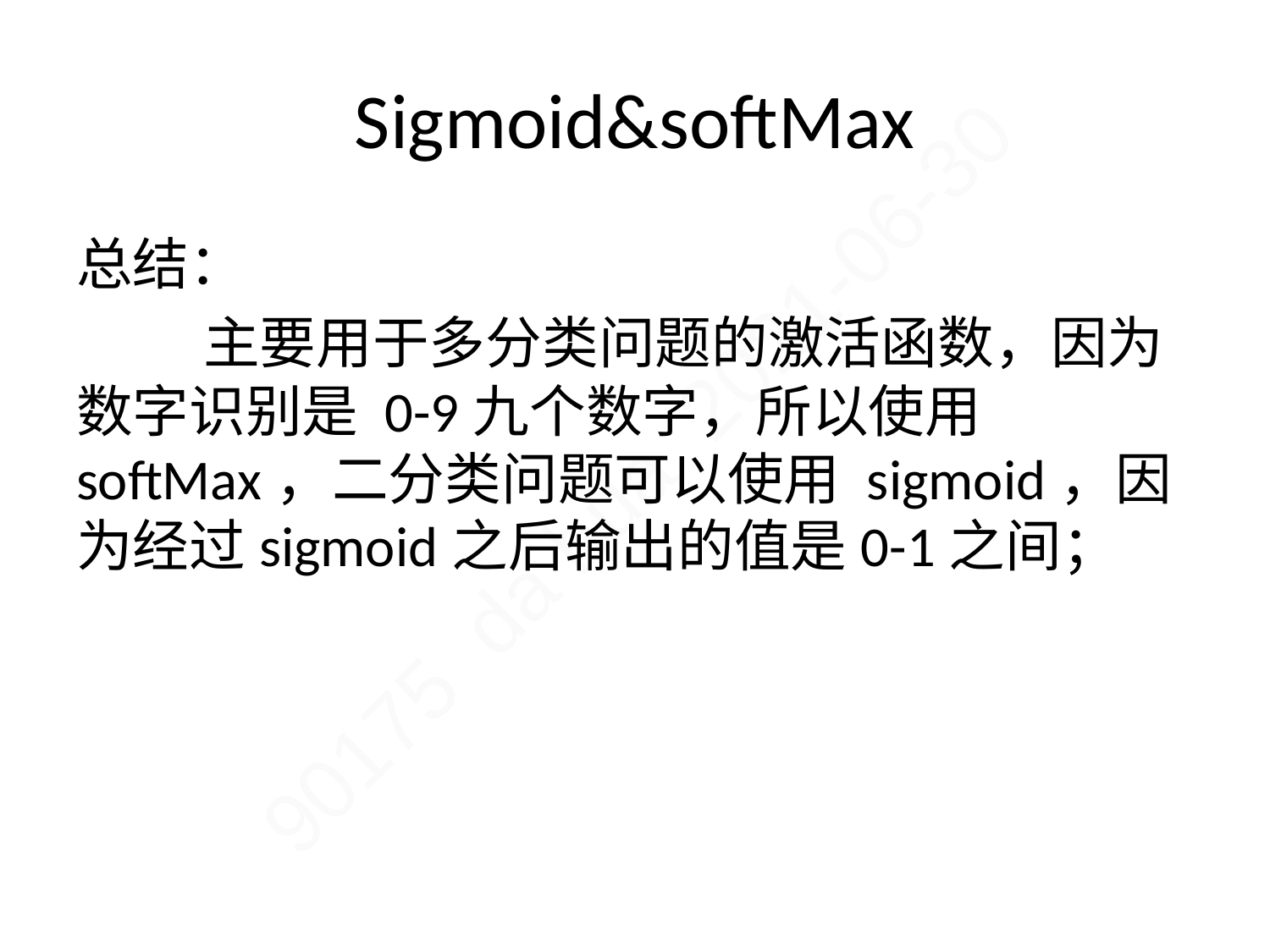

# Sigmoid&softMax
总结：
	主要用于多分类问题的激活函数，因为数字识别是 0-9九个数字，所以使用 softMax，二分类问题可以使用 sigmoid，因为经过sigmoid之后输出的值是0-1之间；